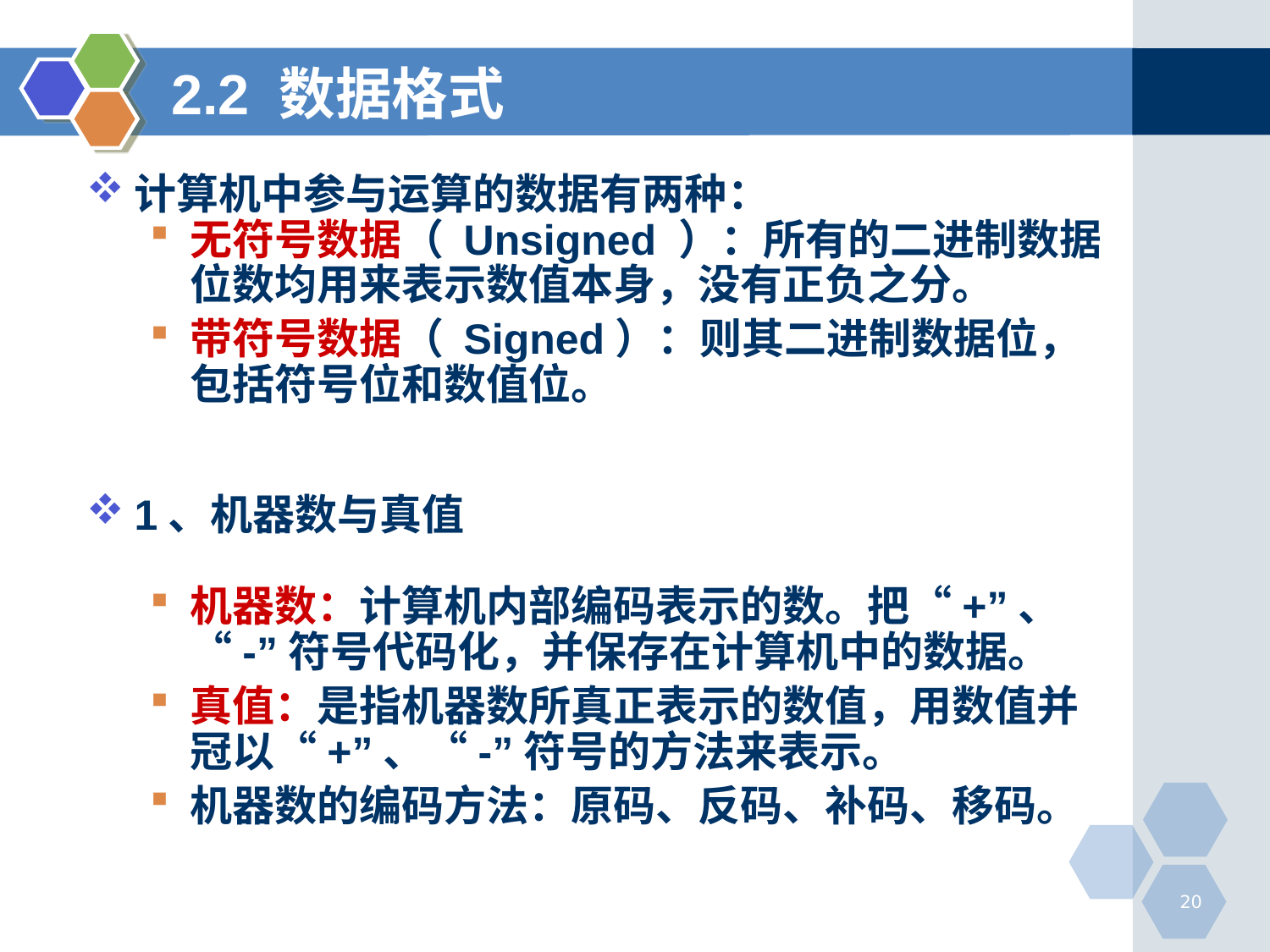

# 2.2 数据格式
计算机中参与运算的数据有两种：
无符号数据（ Unsigned ）：所有的二进制数据位数均用来表示数值本身，没有正负之分。
带符号数据（ Signed）：则其二进制数据位，包括符号位和数值位。

1、机器数与真值

机器数：计算机内部编码表示的数。把“+”、“-”符号代码化，并保存在计算机中的数据。
真值：是指机器数所真正表示的数值，用数值并冠以“+”、“-”符号的方法来表示。
机器数的编码方法：原码、反码、补码、移码。
20